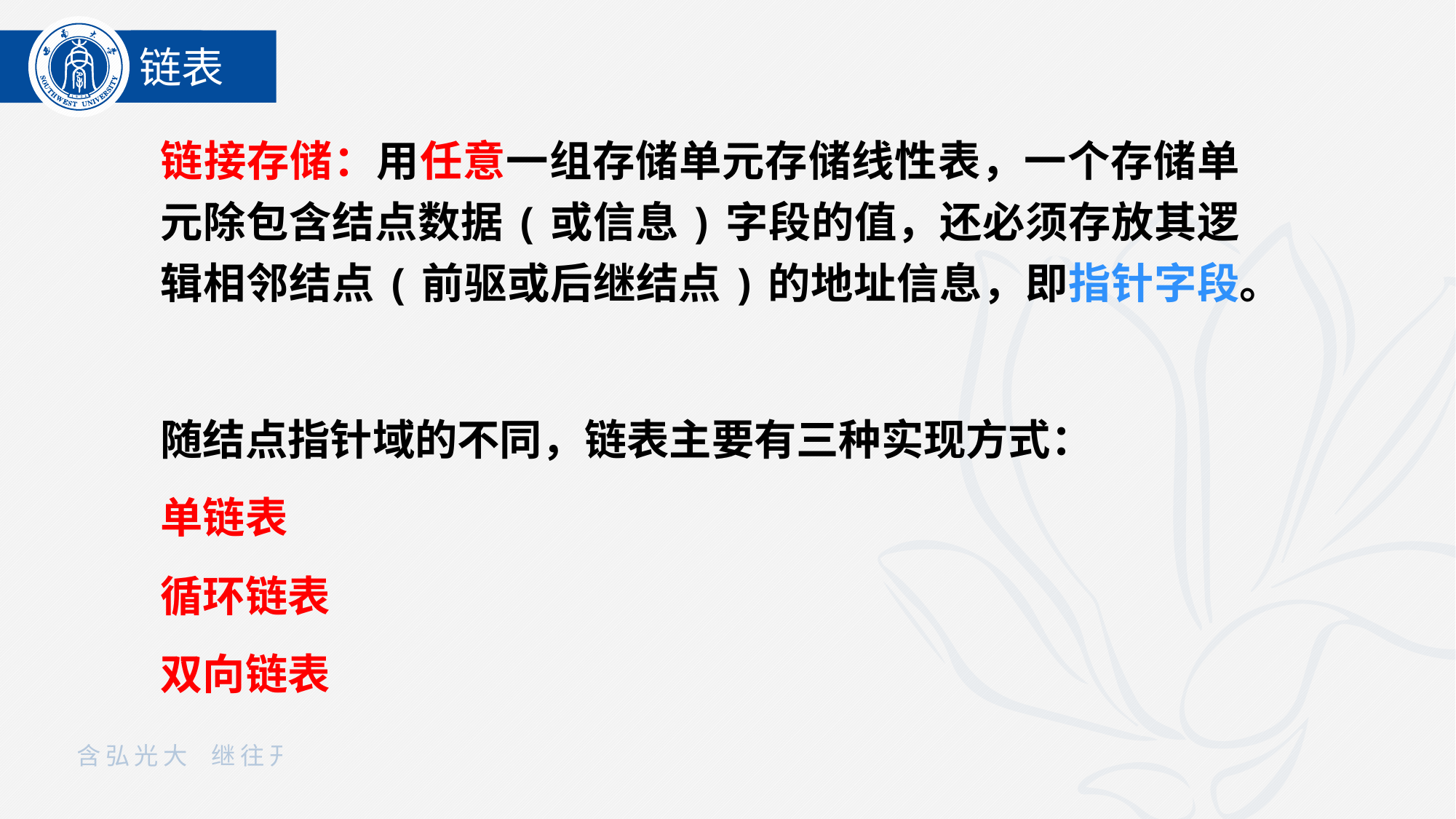

链表
链接存储：用任意一组存储单元存储线性表，一个存储单元除包含结点数据(或信息)字段的值，还必须存放其逻辑相邻结点(前驱或后继结点)的地址信息，即指针字段。

随结点指针域的不同，链表主要有三种实现方式：
单链表
循环链表
双向链表